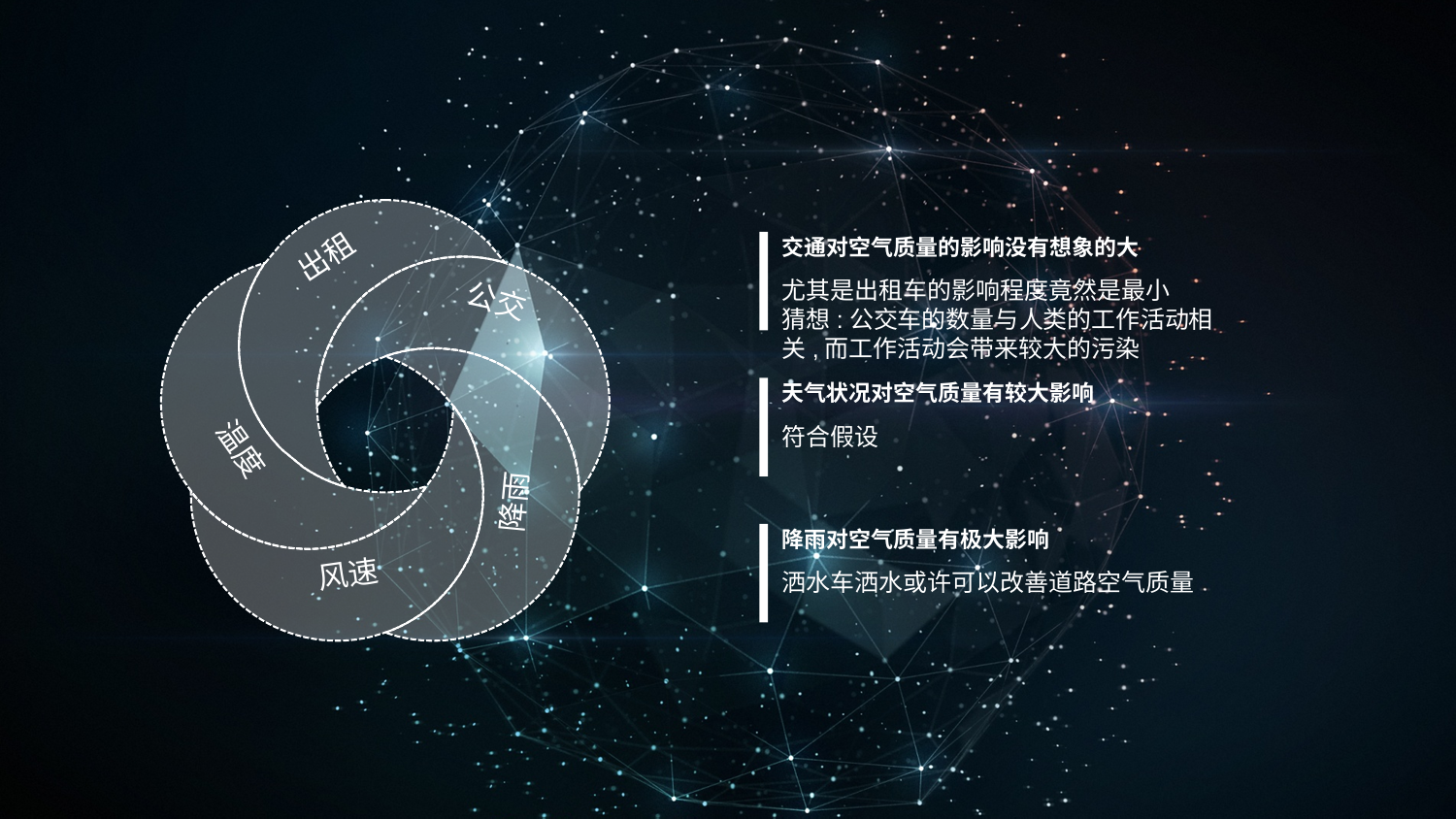

出租
交通对空气质量的影响没有想象的大
尤其是出租车的影响程度竟然是最小
猜想:公交车的数量与人类的工作活动相关,而工作活动会带来较大的污染

公交
温度
天气状况对空气质量有较大影响
符合假设

降雨
风速
降雨对空气质量有极大影响
洒水车洒水或许可以改善道路空气质量